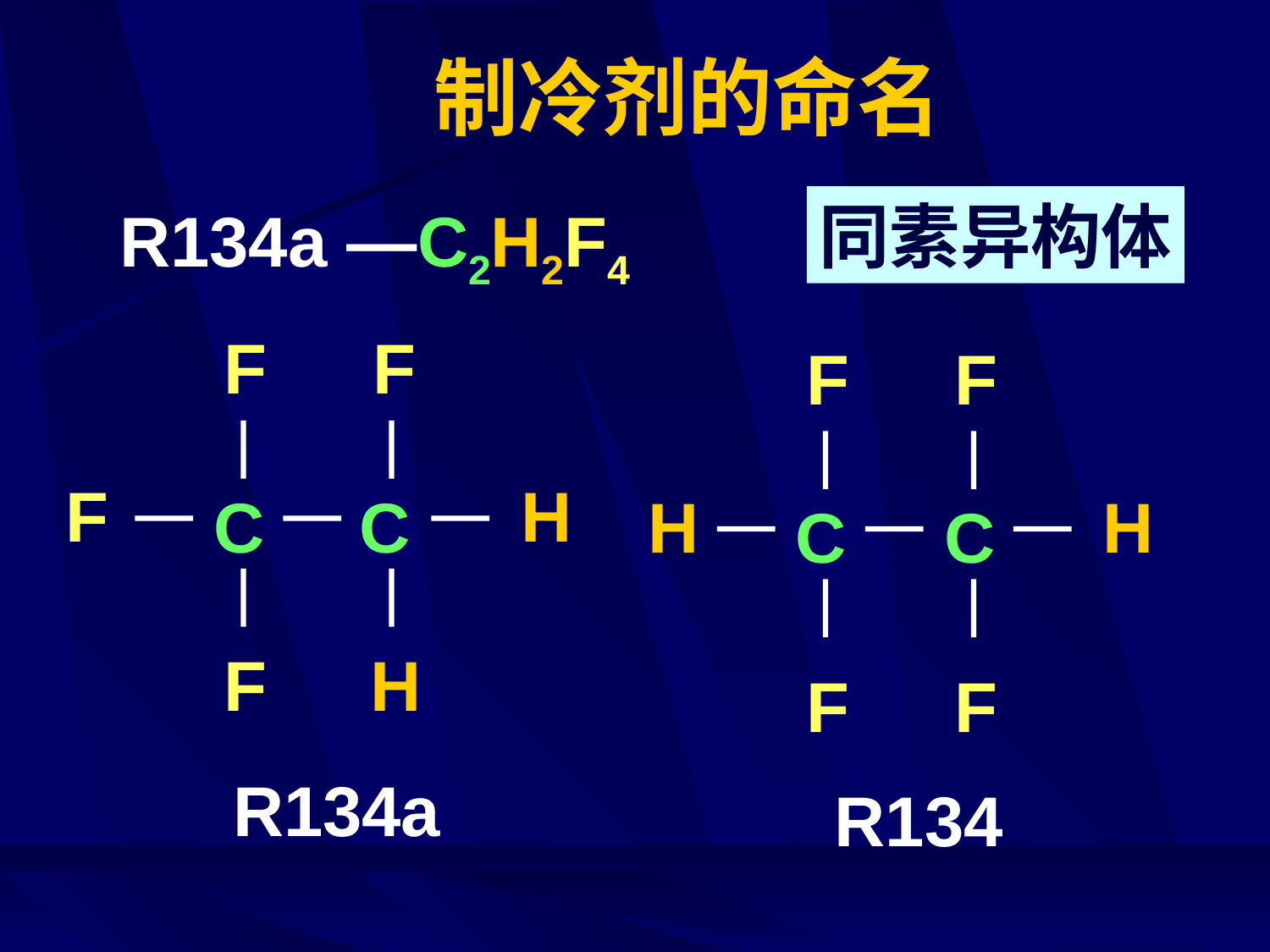

# 制冷剂的命名
同素异构体
R134a —C2H2F4
F
F

F
H
C
C

F
H
F
F

H
H
C
C

F
F
R134a
R134